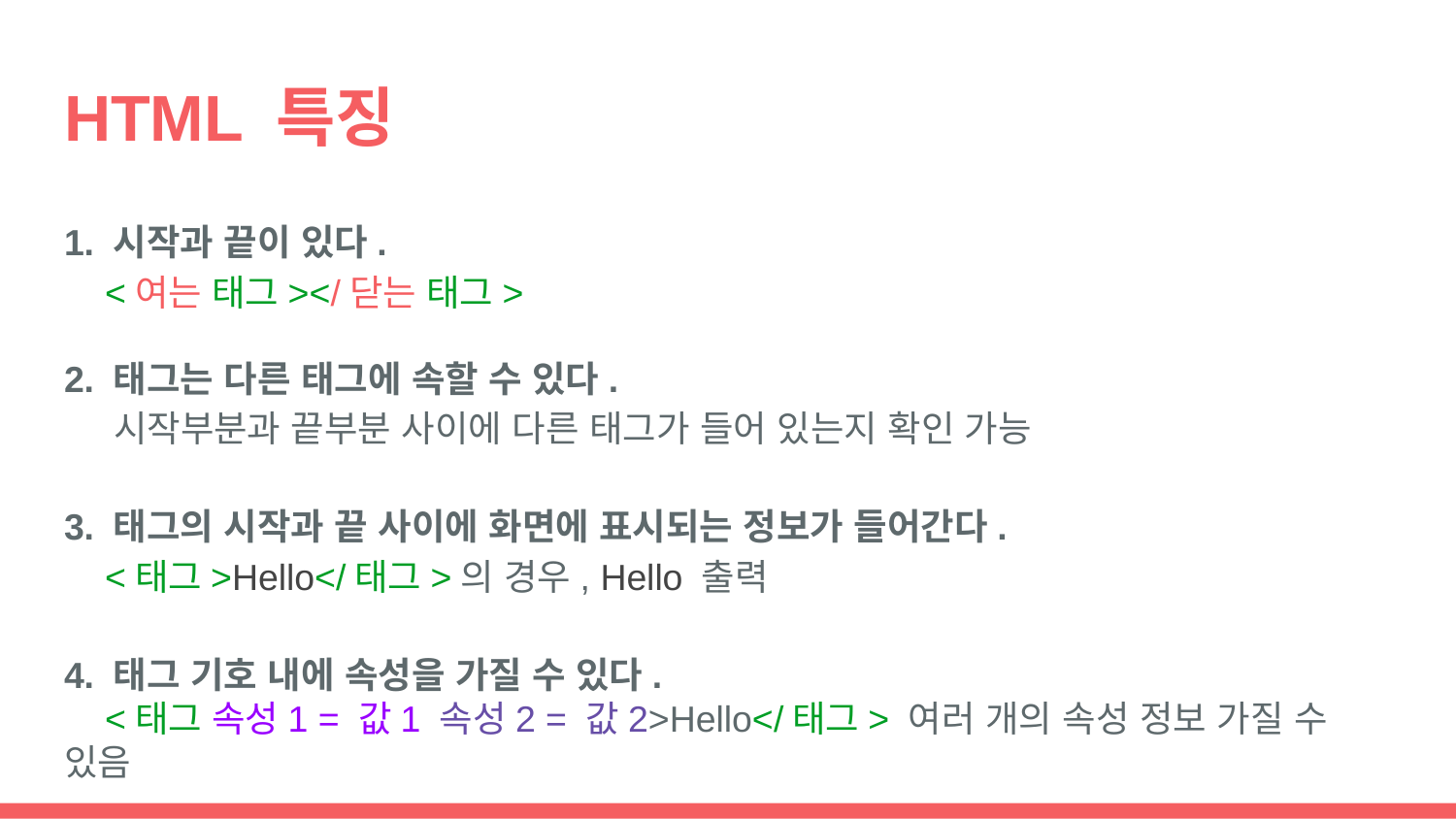

# HTML 특징
1. 시작과 끝이 있다.
    <여는 태그></닫는 태그>
2. 태그는 다른 태그에 속할 수 있다.
    시작부분과 끝부분 사이에 다른 태그가 들어 있는지 확인 가능
3. 태그의 시작과 끝 사이에 화면에 표시되는 정보가 들어간다.
    <태그>Hello</태그>의 경우, Hello 출력
4. 태그 기호 내에 속성을 가질 수 있다.
    <태그 속성1 = 값1 속성2 = 값2>Hello</태그> 여러 개의 속성 정보 가질 수 있음